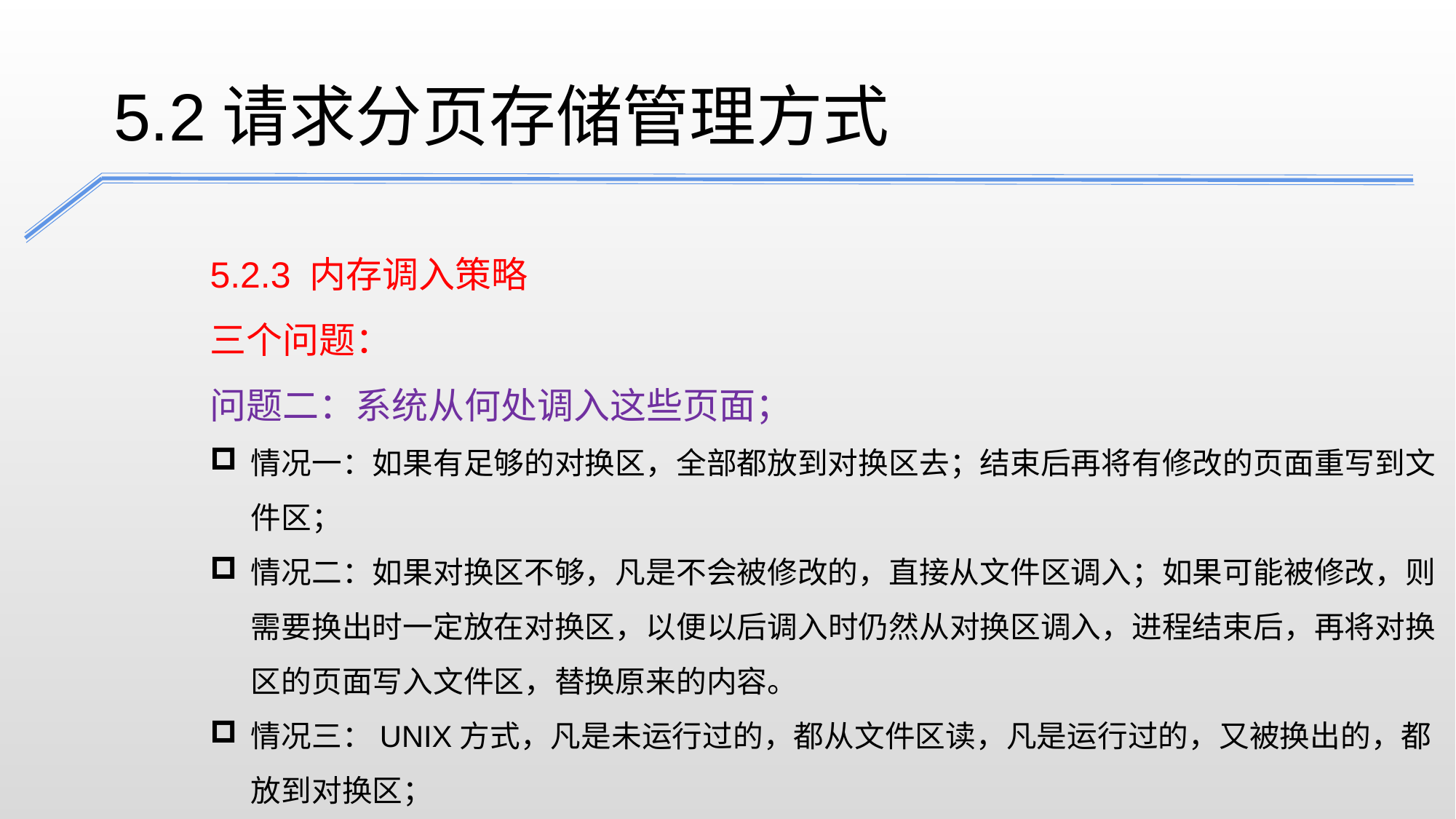

5.2请求分页存储管理方式

5.2.3 内存调入策略
三个问题：
问题二：系统从何处调入这些页面；
情况一：如果有足够的对换区，全部都放到对换区去；结束后再将有修改的页面重写到文件区；
情况二：如果对换区不够，凡是不会被修改的，直接从文件区调入；如果可能被修改，则需要换出时一定放在对换区，以便以后调入时仍然从对换区调入，进程结束后，再将对换区的页面写入文件区，替换原来的内容。
情况三：UNIX方式，凡是未运行过的，都从文件区读，凡是运行过的，又被换出的，都放到对换区；